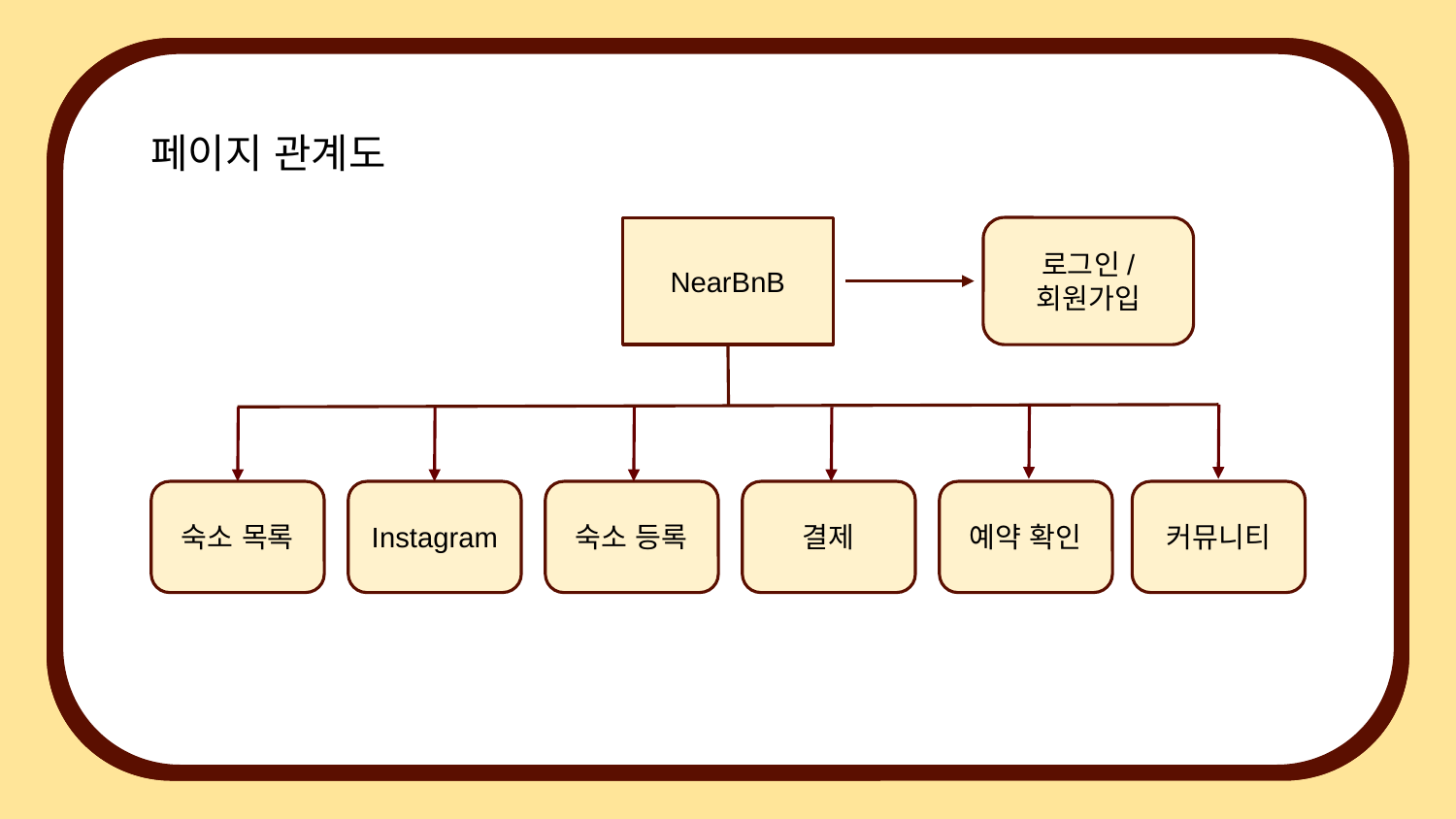

페이지 관계도
NearBnB
로그인/
회원가입
숙소 목록
Instagram
숙소 등록
예약 확인
커뮤니티
결제